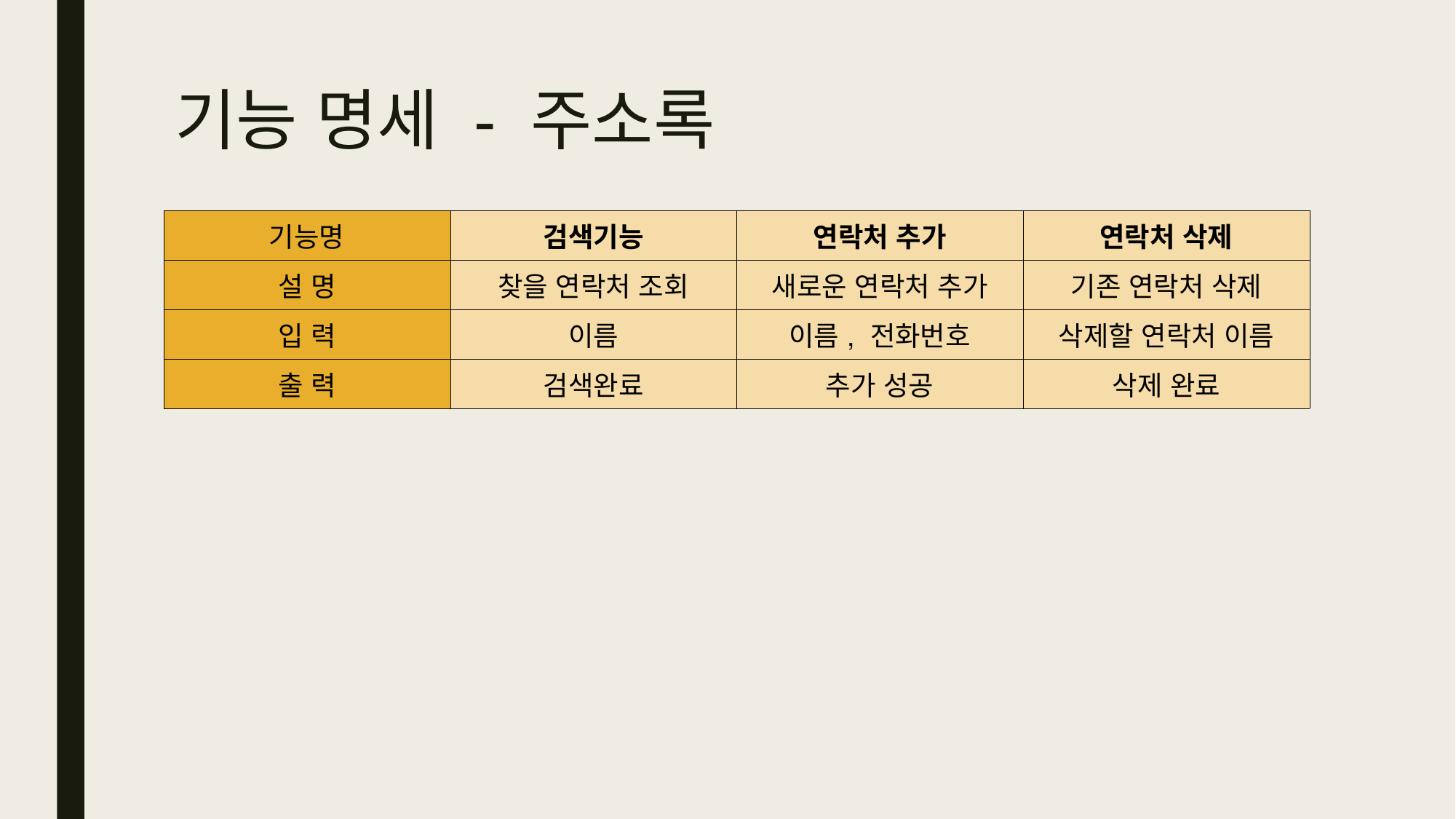

# 기능 명세 - 주소록
| 기능명 | 검색기능 | 연락처 추가 | 연락처 삭제 |
| --- | --- | --- | --- |
| 설 명 | 찾을 연락처 조회 | 새로운 연락처 추가 | 기존 연락처 삭제 |
| 입 력 | 이름 | 이름, 전화번호 | 삭제할 연락처 이름 |
| 출 력 | 검색완료 | 추가 성공 | 삭제 완료 |